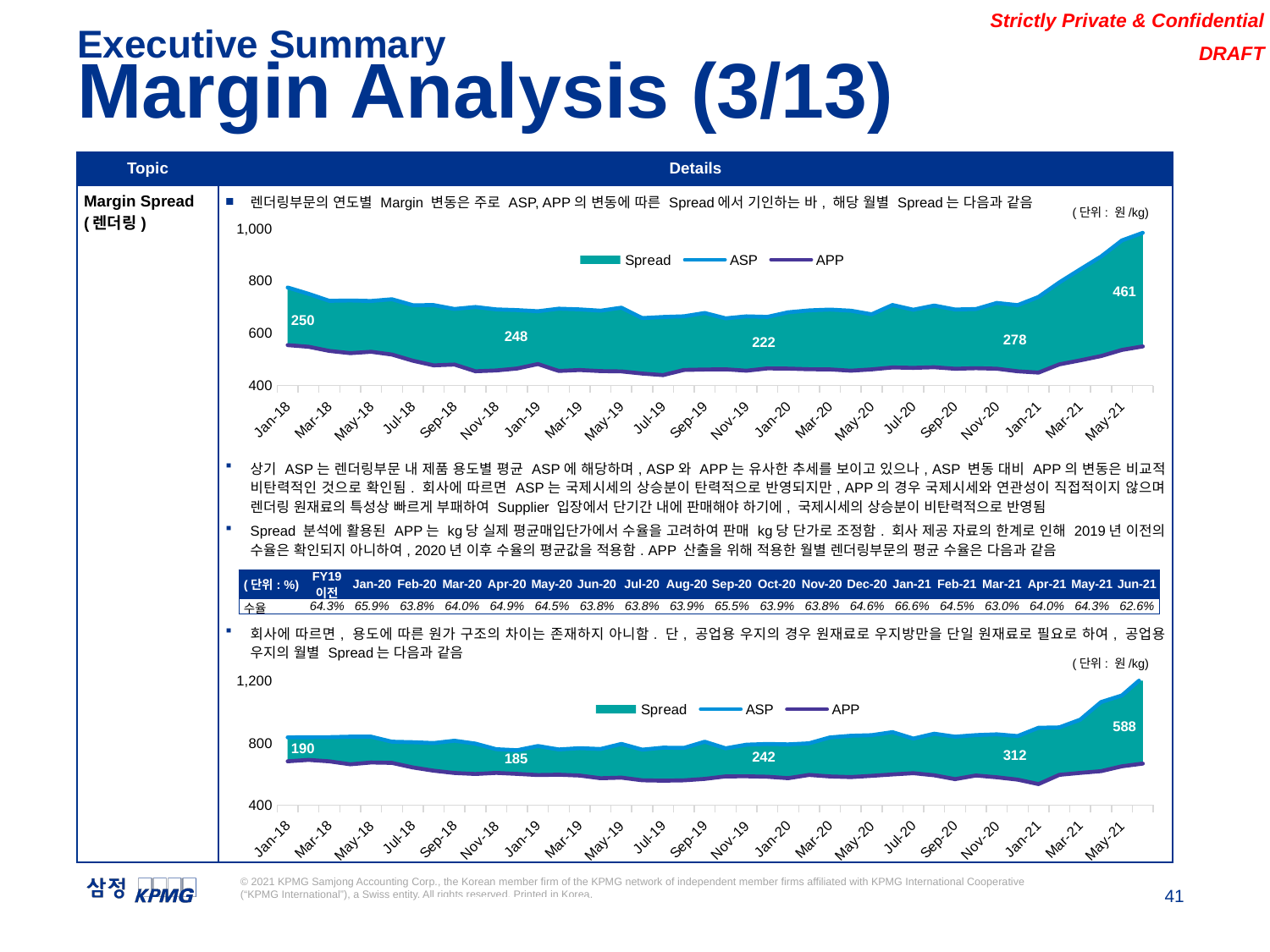

Executive Summary
Margin Analysis (3/13)
| Topic | Details |
| --- | --- |
| Margin Spread (렌더링) | 렌더링부문의 연도별 Margin 변동은 주로 ASP, APP의 변동에 따른 Spread에서 기인하는 바, 해당 월별 Spread는 다음과 같음 상기 ASP는 렌더링부문 내 제품 용도별 평균 ASP에 해당하며, ASP와 APP는 유사한 추세를 보이고 있으나, ASP 변동 대비 APP의 변동은 비교적 비탄력적인 것으로 확인됨. 회사에 따르면 ASP는 국제시세의 상승분이 탄력적으로 반영되지만, APP의 경우 국제시세와 연관성이 직접적이지 않으며 렌더링 원재료의 특성상 빠르게 부패하여 Supplier 입장에서 단기간 내에 판매해야 하기에, 국제시세의 상승분이 비탄력적으로 반영됨 Spread 분석에 활용된 APP는 kg당 실제 평균매입단가에서 수율을 고려하여 판매 kg당 단가로 조정함. 회사 제공 자료의 한계로 인해 2019년 이전의 수율은 확인되지 아니하여, 2020년 이후 수율의 평균값을 적용함. APP 산출을 위해 적용한 월별 렌더링부문의 평균 수율은 다음과 같음 회사에 따르면, 용도에 따른 원가 구조의 차이는 존재하지 아니함. 단, 공업용 우지의 경우 원재료로 우지방만을 단일 원재료로 필요로 하여, 공업용 우지의 월별 Spread는 다음과 같음 |
(단위: 원/kg)

### Chart

| Category | Hidden Base | Spread | ASP | APP |
|---|---|---|---|---|
| 43101 | 554.3797830123538 | 219.74137859305074 | 774.1211616054045 | 554.3797830123538 |
| 43132 | 547.9798995923042 | 202.00528766752916 | 749.9851872598333 | 547.9798995923042 |
| 43160 | 531.9068210552191 | 191.21065477137358 | 723.1174758265927 | 531.9068210552191 |
| 43191 | 523.4445125997466 | 201.05863709372363 | 724.5031496934703 | 523.4445125997466 |
| 43221 | 528.7523552223628 | 193.86130657923798 | 722.6136618016008 | 528.7523552223628 |
| 43252 | 518.045428244662 | 211.26536151587834 | 729.3107897605404 | 518.045428244662 |
| 43282 | 494.6417495465609 | 211.8609497634157 | 706.5026993099766 | 494.6417495465609 |
| 43313 | 476.94406354614625 | 230.0218658186809 | 706.9659293648272 | 476.94406354614625 |
| 43344 | 480.02914237436573 | 212.0241446499109 | 692.0532870242766 | 480.02914237436573 |
| 43374 | 454.33585357898113 | 245.3207943154493 | 699.6566478944304 | 454.33585357898113 |
| 43405 | 457.39283058958637 | 233.259248355495 | 690.6520789450814 | 457.39283058958637 |
| 43435 | 464.94321874525104 | 222.90786643531754 | 687.8510851805686 | 464.94321874525104 |
| 43466 | 481.90198951624274 | 201.59406039914705 | 683.4960499153898 | 481.90198951624274 |
| 43497 | 455.50227509300026 | 237.69029178500494 | 693.1925668780052 | 455.50227509300026 |
| 43525 | 459.1641758436683 | 231.3745634258869 | 690.5387392695552 | 459.1641758436683 |
| 43556 | 454.91359325072375 | 230.7663603099955 | 685.6799535607192 | 454.91359325072375 |
| 43586 | 453.86047456353305 | 243.13383734421558 | 696.9943119077486 | 453.86047456353305 |
| 43617 | 445.7375144408765 | 211.62596350582697 | 657.3634779467035 | 445.7375144408765 |
| 43647 | 439.64810724645525 | 221.95360244254454 | 661.6017096889998 | 439.64810724645525 |
| 43678 | 459.4384771625246 | 204.8397637641665 | 664.2782409266911 | 459.4384771625246 |
| 43709 | 460.997131084312 | 215.75493049916457 | 676.7520615834766 | 460.997131084312 |
| 43739 | 461.8128739140468 | 194.72254284592987 | 656.5354167599767 | 461.8128739140468 |
| 43770 | 456.49021376457887 | 207.6486128899648 | 664.1388266545437 | 456.49021376457887 |
| 43800 | 465.31965423990977 | 196.57428993975503 | 661.8939441796648 | 465.31965423990977 |
| 43831 | 464.5594215641446 | 214.87869786887052 | 679.4381194330151 | 464.5594215641446 |
| 43862 | 462.11133723216375 | 224.56130207937844 | 686.6726393115422 | 462.11133723216375 |
| 43891 | 461.3837025763673 | 228.45592304386963 | 689.8396256202369 | 461.3837025763673 |
| 43922 | 456.4689714488506 | 229.12218985757278 | 685.5911613064234 | 456.4689714488506 |
| 43952 | 461.48539845172576 | 210.4885727814189 | 671.9739712331447 | 461.48539845172576 |
| 43983 | 468.83698157490323 | 238.563530376911 | 707.4005119518142 | 468.83698157490323 |
| 44013 | 467.38336901854586 | 221.88286077786063 | 689.2662297964065 | 467.38336901854586 |
| 44044 | 469.57795722552817 | 235.65616193924893 | 705.2341191647771 | 469.57795722552817 |
| 44075 | 463.8711617536102 | 226.39169283940294 | 690.2628545930131 | 463.8711617536102 |
| 44105 | 466.0755677219609 | 225.83418621244647 | 691.9097539344074 | 466.0755677219609 |
| 44136 | 464.15761555340913 | 250.9166572862651 | 715.0742728396742 | 464.15761555340913 |
| 44166 | 454.20454196570836 | 252.51312755938147 | 706.7176695250898 | 454.20454196570836 |
| 44197 | 449.3633884386168 | 288.5740767767241 | 737.9374652153409 | 449.3633884386168 |
| 44228 | 480.7300987076839 | 312.8277777581903 | 793.5578764658742 | 480.7300987076839 |
| 44256 | 495.9499210409346 | 347.3064022935334 | 843.256323334468 | 495.9499210409346 |
| 44287 | 512.4405579366196 | 379.7394056877605 | 892.1799636243801 | 512.4405579366196 |
| 44317 | 535.8528104288855 | 417.6623094207473 | 953.5151198496328 | 535.8528104288855 |
| 44348 | 549.3619944204562 | 433.2568398969232 | 982.6188343173794 | 549.3619944204562 |
461
250
248
278
222
| (단위: %) | FY19 이전 | Jan-20 | Feb-20 | Mar-20 | Apr-20 | May-20 | Jun-20 | Jul-20 | Aug-20 | Sep-20 | Oct-20 | Nov-20 | Dec-20 | Jan-21 | Feb-21 | Mar-21 | Apr-21 | May-21 | Jun-21 |
| --- | --- | --- | --- | --- | --- | --- | --- | --- | --- | --- | --- | --- | --- | --- | --- | --- | --- | --- | --- |
| 수율 | 64.3% | 65.9% | 63.8% | 64.0% | 64.9% | 64.5% | 63.8% | 63.8% | 63.9% | 65.5% | 63.9% | 63.8% | 64.6% | 66.6% | 64.5% | 63.0% | 64.0% | 64.3% | 62.6% |
(단위: 원/kg)

### Chart

| Category | Hidden Base | Spread | ASP | APP |
|---|---|---|---|---|
| 43101 | 681.7660610044933 | 153.59082720533615 | 835.3568882098294 | 681.7660610044933 |
| 43132 | 690.9289658967588 | 145.67768680477263 | 836.6066527015314 | 690.9289658967588 |
| 43160 | 681.5510957672873 | 155.44096647315848 | 836.9920622404458 | 681.5510957672873 |
| 43191 | 662.4779290065862 | 177.52207099341376 | 840.0 | 662.4779290065862 |
| 43221 | 674.0725410423375 | 165.92745895766245 | 840.0 | 674.0725410423375 |
| 43252 | 671.6726948081543 | 136.02736716450067 | 807.700061972655 | 671.6726948081543 |
| 43282 | 642.3175635429276 | 162.31900892431497 | 804.6365724672426 | 642.3175635429276 |
| 43313 | 621.4226788072723 | 177.55338286678943 | 798.9760616740617 | 621.4226788072723 |
| 43344 | 606.5167223898666 | 207.49522041299076 | 814.0119428028573 | 606.5167223898666 |
| 43374 | 600.1242898315106 | 195.34280514802242 | 795.467094979533 | 600.1242898315106 |
| 43405 | 607.2776359074569 | 152.15435727852616 | 759.4319931859831 | 607.2776359074569 |
| 43435 | 600.7313020347736 | 152.525372165911 | 753.2566742006846 | 600.7313020347736 |
| 43466 | 593.6377397881455 | 186.3622602118545 | 780.0 | 593.6377397881455 |
| 43497 | 595.6633020519346 | 162.26461895645446 | 757.927921008389 | 595.6633020519346 |
| 43525 | 590.2486884018658 | 176.07342380015632 | 766.3221122020221 | 590.2486884018658 |
| 43556 | 572.8705094772198 | 187.99877357964897 | 760.8692830568688 | 572.8705094772198 |
| 43586 | 576.7195808744361 | 216.77589868089842 | 793.4954795553346 | 576.7195808744361 |
| 43617 | 559.7876174319765 | 196.82986759458015 | 756.6174850265567 | 559.7876174319765 |
| 43647 | 557.1234089377243 | 212.32014483189437 | 769.4435537696187 | 557.1234089377243 |
| 43678 | 559.453099870643 | 208.29841495652704 | 767.75151482717 | 559.453099870643 |
| 43709 | 568.613156430691 | 239.12295355426352 | 807.7361099849545 | 568.613156430691 |
| 43739 | 584.703773483389 | 180.62733984637282 | 765.3311133297618 | 584.703773483389 |
| 43770 | 585.5857299241013 | 203.08042137207735 | 788.6661512961787 | 585.5857299241013 |
| 43800 | 582.4551313761992 | 210.76789692389104 | 793.2230283000903 | 582.4551313761992 |
| 43831 | 573.2832679492295 | 217.4499691507583 | 790.7332370999878 | 573.2832679492295 |
| 43862 | 594.0949145685797 | 203.49281048153546 | 797.5877250501152 | 594.0949145685797 |
| 43891 | 584.6171964556696 | 250.8228779920945 | 835.4400744477641 | 584.6171964556696 |
| 43922 | 580.4083521597197 | 265.65515295164596 | 846.0635051113657 | 580.4083521597197 |
| 43952 | 588.3155075359921 | 261.55424095354 | 849.8697484895321 | 588.3155075359921 |
| 43983 | 597.2951313637559 | 272.19244673625474 | 869.4875781000106 | 597.2951313637559 |
| 44013 | 605.4736944132845 | 222.52630558671547 | 828.0 | 605.4736944132845 |
| 44044 | 591.9572378403836 | 267.0269573441069 | 858.9841951844905 | 591.9572378403836 |
| 44075 | 567.0537171203467 | 273.14607631751244 | 840.1997934378592 | 567.0537171203467 |
| 44105 | 590.4468955335909 | 259.5531044664091 | 850.0 | 590.4468955335909 |
| 44136 | 578.9734690705495 | 276.36560744637177 | 855.3390765169213 | 578.9734690705495 |
| 44166 | 564.0195572918113 | 279.8459481249944 | 843.8655054168057 | 564.0195572918113 |
| 44197 | 535.2460141133063 | 362.2054768166703 | 897.4514909299766 | 535.2460141133063 |
| 44228 | 594.727974488088 | 305.27202551191203 | 900.0 | 594.727974488088 |
| 44256 | 607.381085818953 | 341.98433302255876 | 949.3654188415118 | 607.381085818953 |
| 44287 | 618.5496109862473 | 444.24133855276943 | 1062.7909495390168 | 618.5496109862473 |
| 44317 | 649.731734248595 | 455.3001680039366 | 1105.0319022525316 | 649.731734248595 |
| 44348 | 666.8887021055203 | 554.218727930939 | 1221.1074300364594 | 666.8887021055203 |
588
190
312
242
185